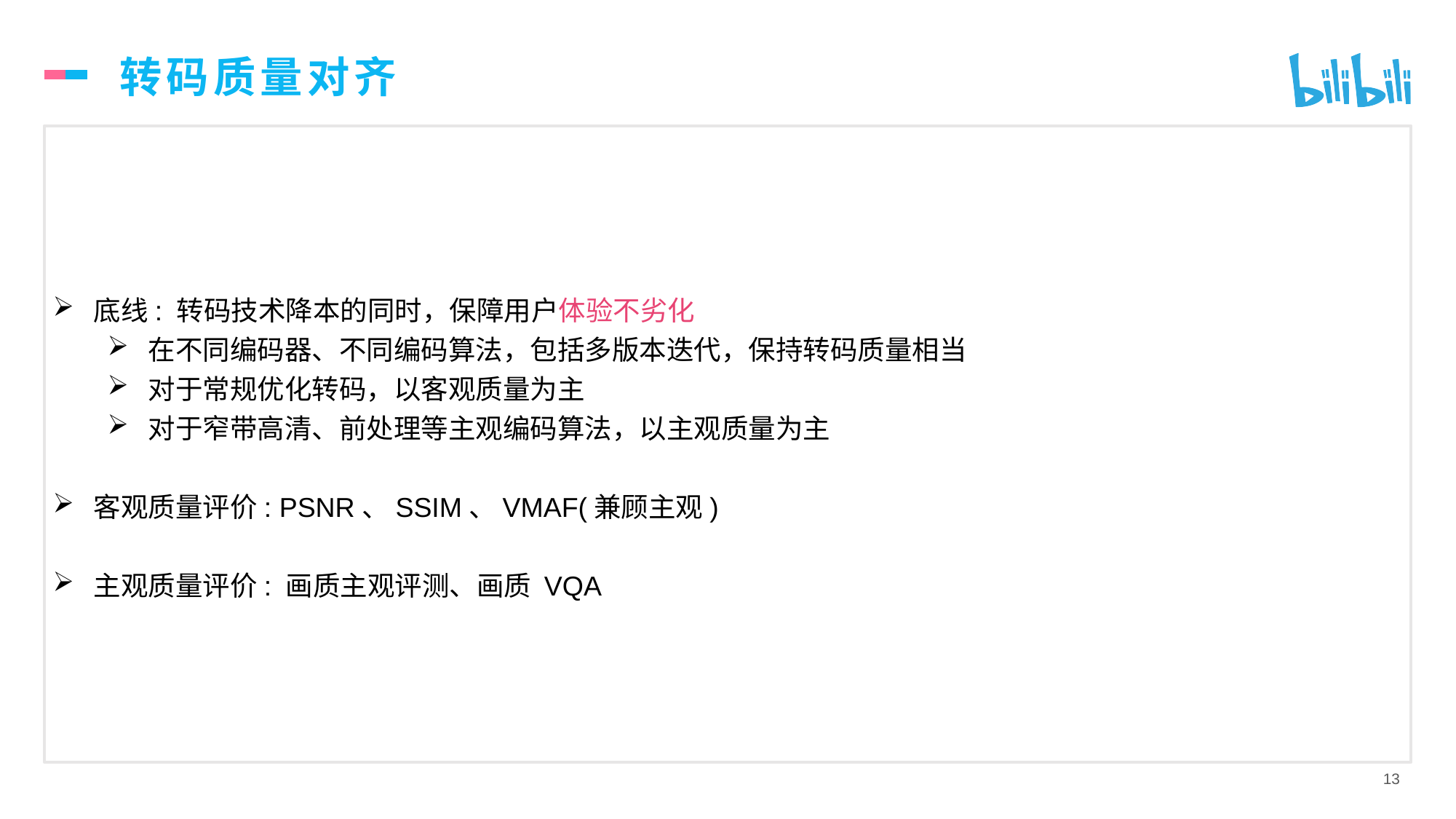

# 转码质量对齐

底线: 转码技术降本的同时，保障用户体验不劣化
在不同编码器、不同编码算法，包括多版本迭代，保持转码质量相当
对于常规优化转码，以客观质量为主
对于窄带高清、前处理等主观编码算法，以主观质量为主

客观质量评价: PSNR、SSIM、VMAF(兼顾主观)

主观质量评价: 画质主观评测、画质 VQA